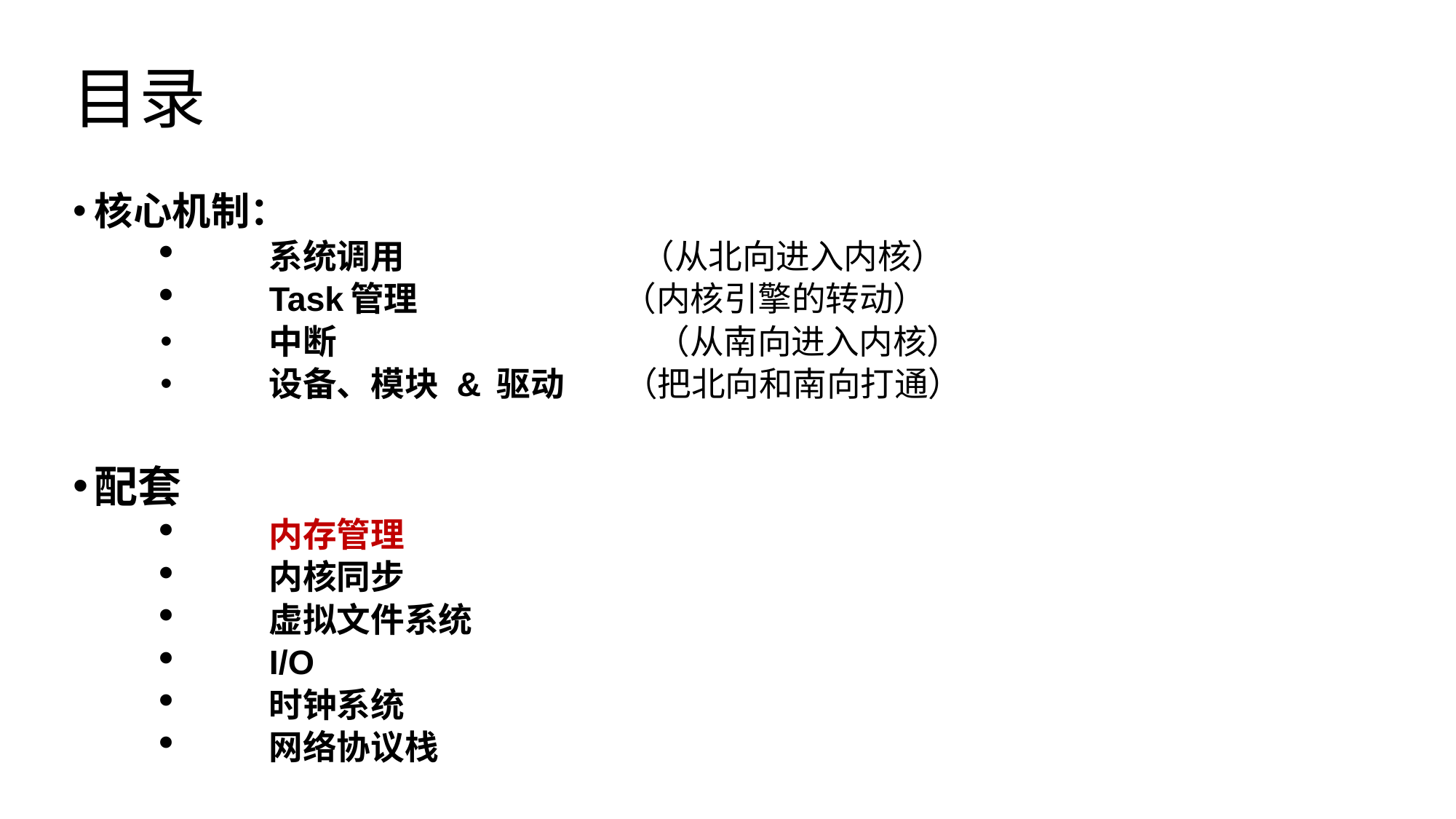

目录
核心机制：
	系统调用                    （从北向进入内核）
	Task管理                   （内核引擎的转动）
	中断                           （从南向进入内核）
	设备、模块 & 驱动     （把北向和南向打通）

配套
	内存管理
	内核同步
	虚拟文件系统
	I/O
	时钟系统
	网络协议栈